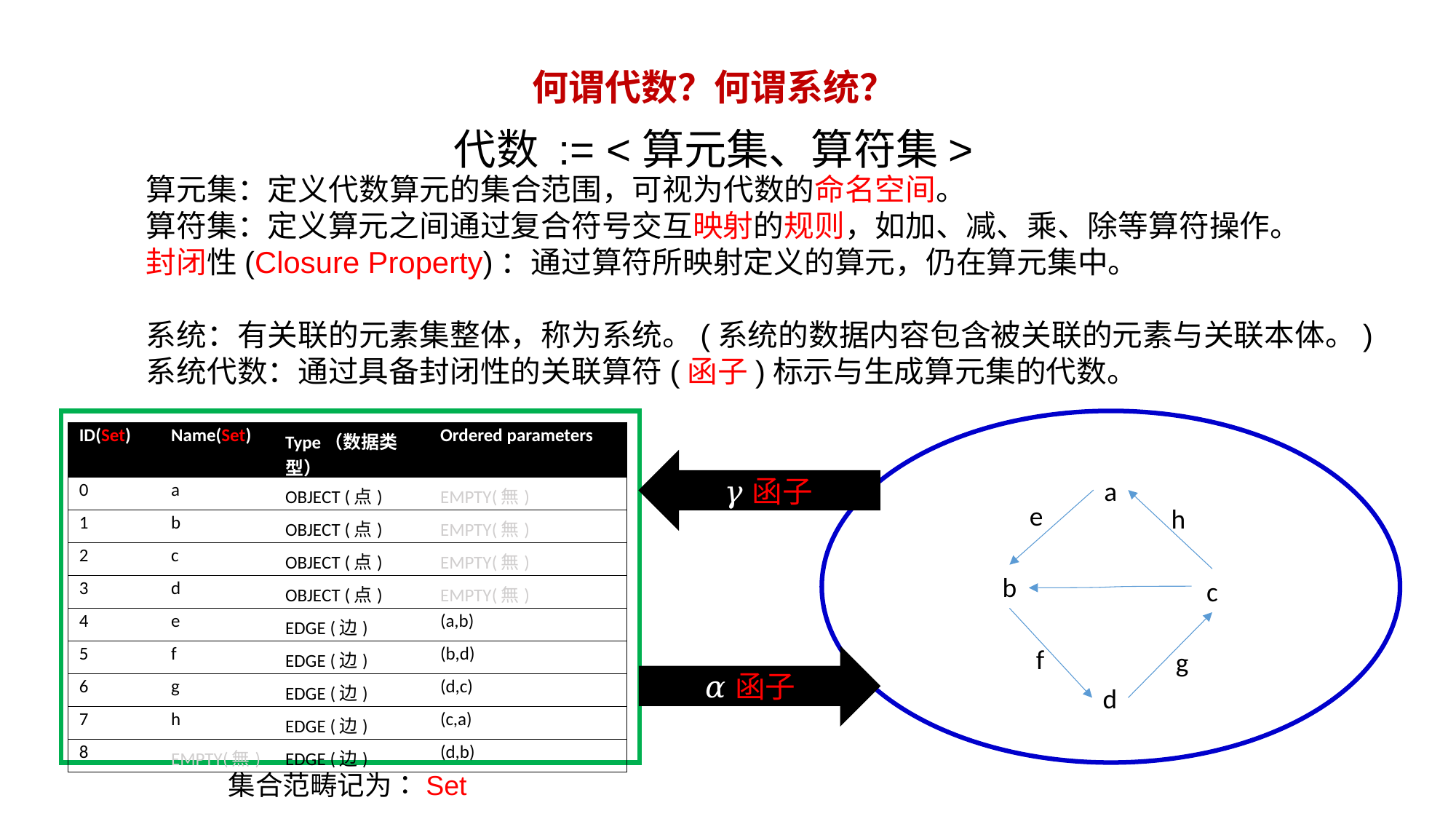

# 何谓代数？何谓系统？
代数 := <算元集、算符集>
算元集：定义代数算元的集合范围，可视为代数的命名空间。
算符集：定义算元之间通过复合符号交互映射的规则，如加、减、乘、除等算符操作。
封闭性(Closure Property)：通过算符所映射定义的算元，仍在算元集中。

系统：有关联的元素集整体，称为系统。(系统的数据内容包含被关联的元素与关联本体。)
系统代数：通过具备封闭性的关联算符(函子)标示与生成算元集的代数。

| ID(Set) | Name(Set) | Type（数据类型） | Ordered parameters |
| --- | --- | --- | --- |
| 0 | a | OBJECT (点) | EMPTY(無) |
| 1 | b | OBJECT (点) | EMPTY(無) |
| 2 | c | OBJECT (点) | EMPTY(無) |
| 3 | d | OBJECT (点) | EMPTY(無) |
| 4 | e | EDGE (边) | (a,b) |
| 5 | f | EDGE (边) | (b,d) |
| 6 | g | EDGE (边) | (d,c) |
| 7 | h | EDGE (边) | (c,a) |
| 8 | EMPTY(無) | EDGE (边) | (d,b) |
𝛾函子
a
e
h
b
c
f
g
𝛼函子
d
集合范畴记为：Set